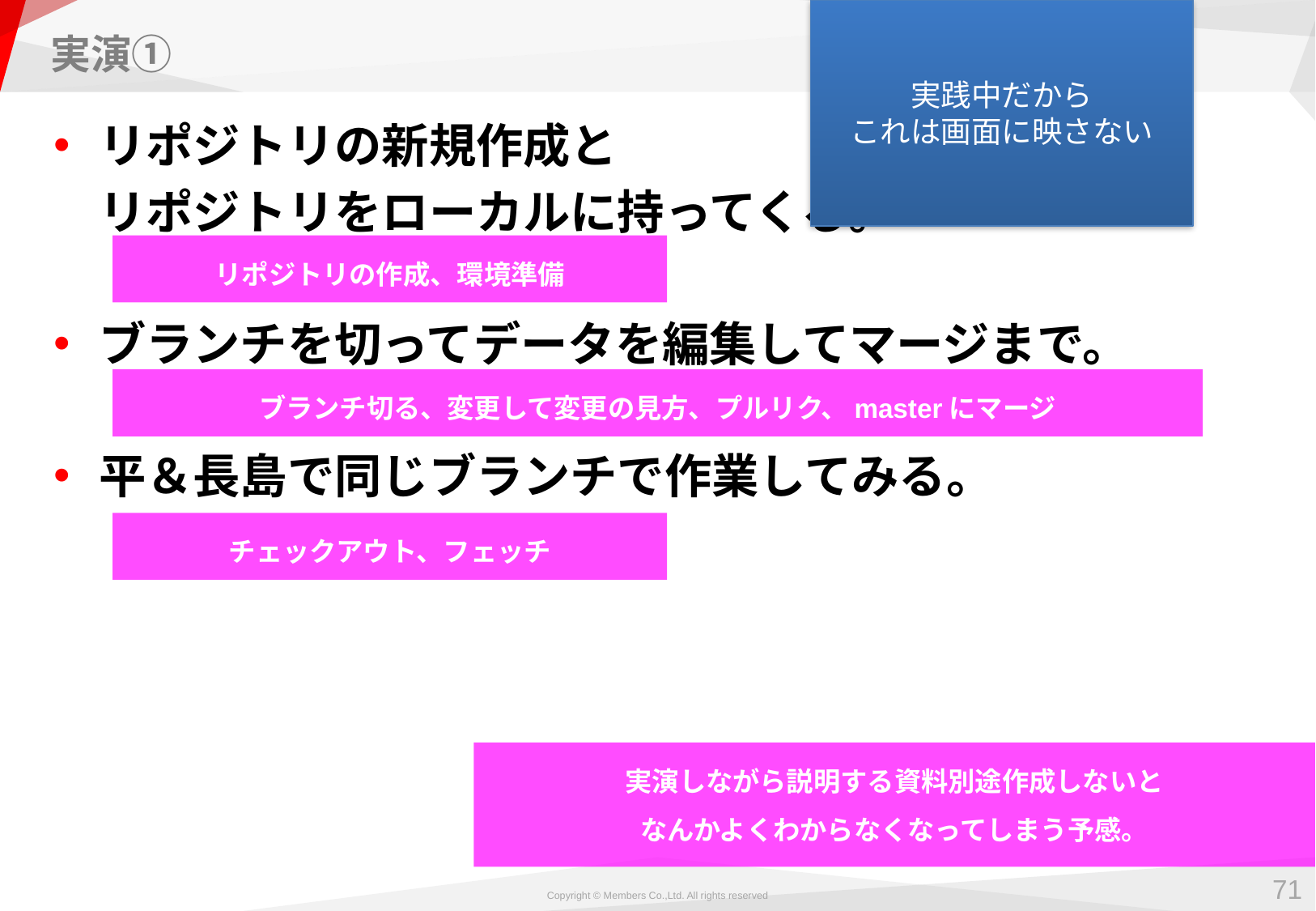

実践中だから
これは画面に映さない
# 実演①
リポジトリの新規作成と
	リポジトリをローカルに持ってくる。

ブランチを切ってデータを編集してマージまで。

平＆長島で同じブランチで作業してみる。
リポジトリの作成、環境準備
ブランチ切る、変更して変更の見方、プルリク、masterにマージ
チェックアウト、フェッチ
実演しながら説明する資料別途作成しないと
なんかよくわからなくなってしまう予感。